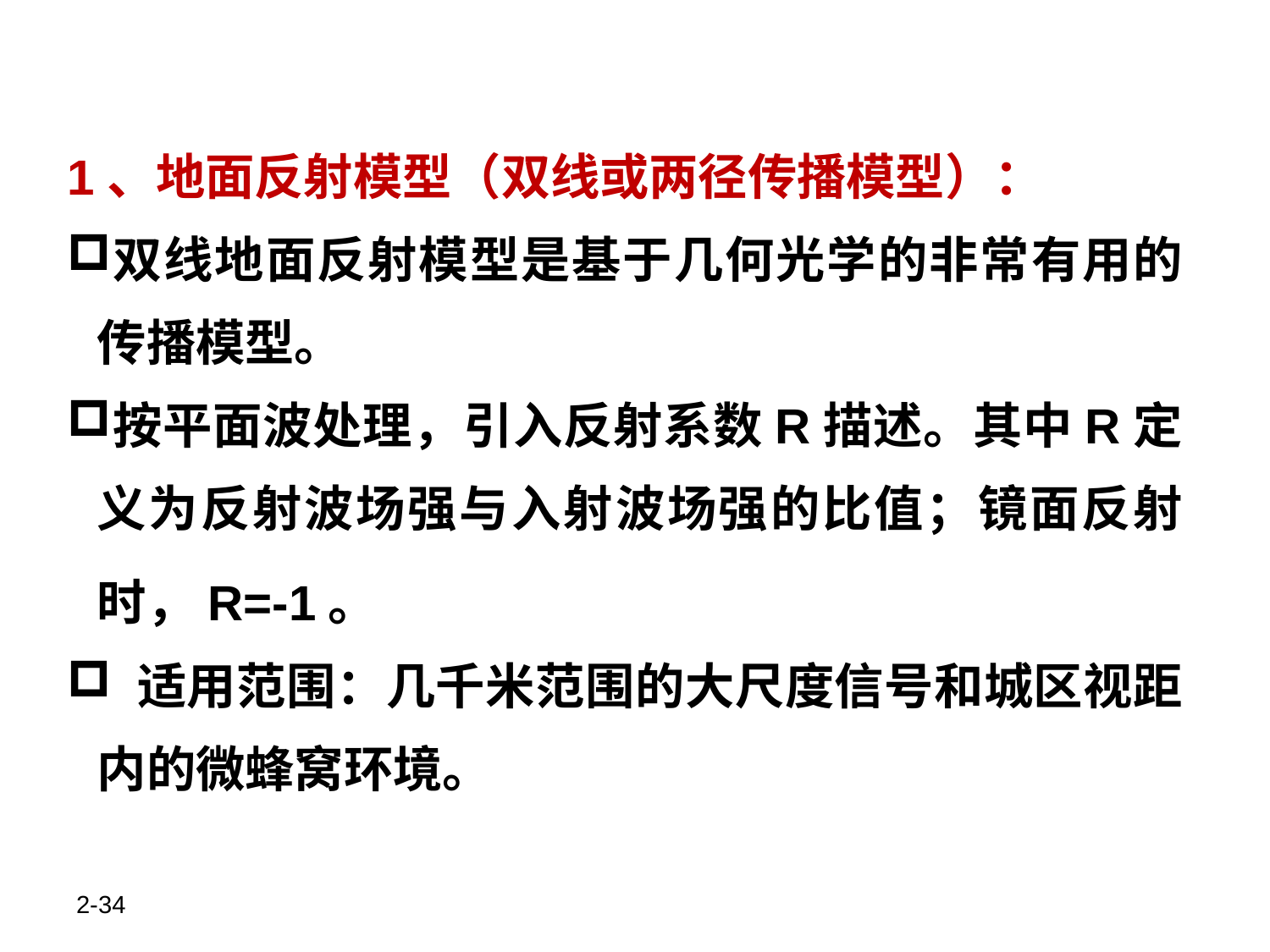

1、地面反射模型（双线或两径传播模型）：
双线地面反射模型是基于几何光学的非常有用的传播模型。
按平面波处理，引入反射系数R描述。其中R定义为反射波场强与入射波场强的比值；镜面反射时，R=-1。
 适用范围：几千米范围的大尺度信号和城区视距内的微蜂窝环境。
2-34